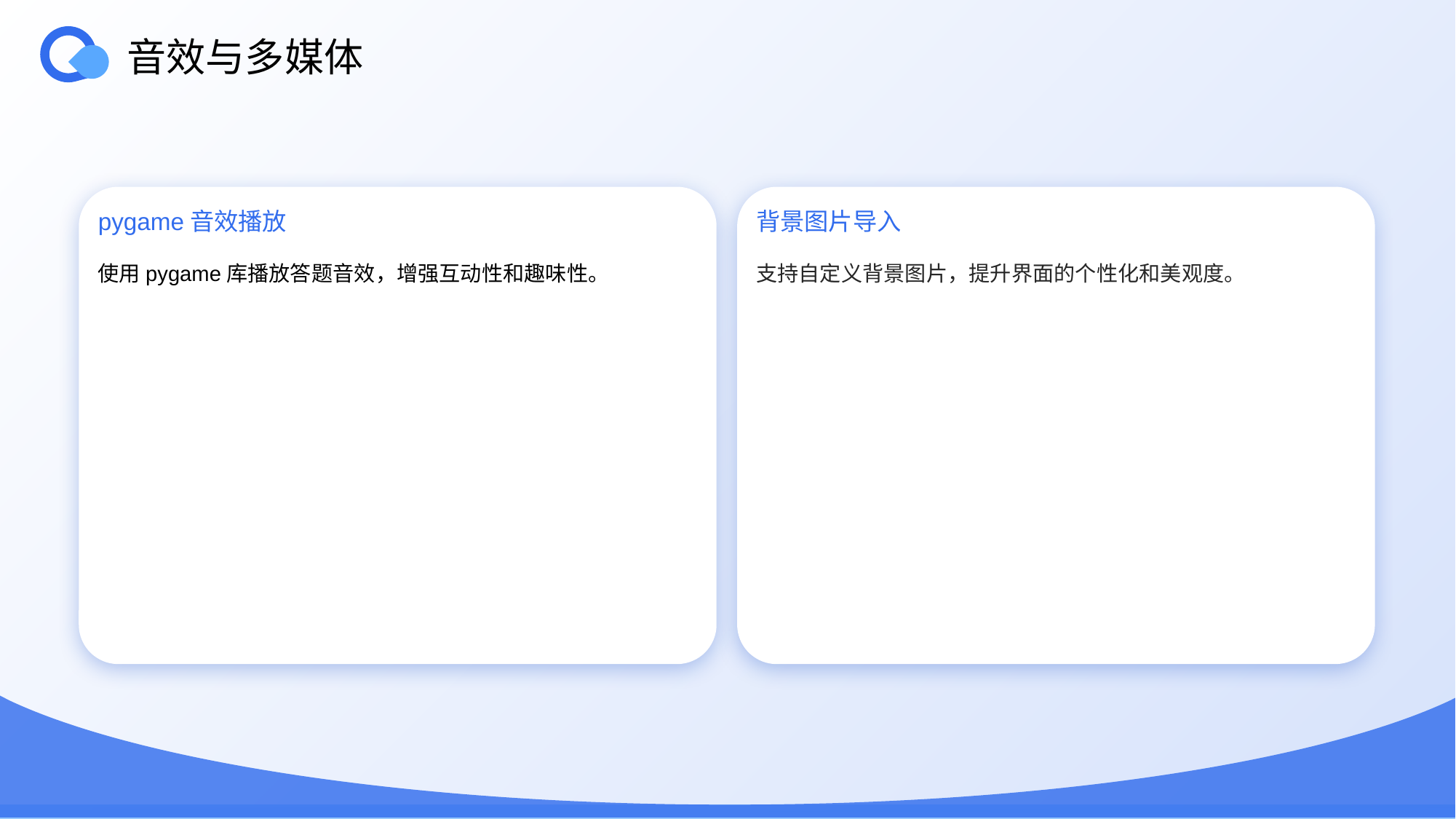

音效与多媒体

pygame音效播放
背景图片导入
使用pygame库播放答题音效，增强互动性和趣味性。
支持自定义背景图片，提升界面的个性化和美观度。